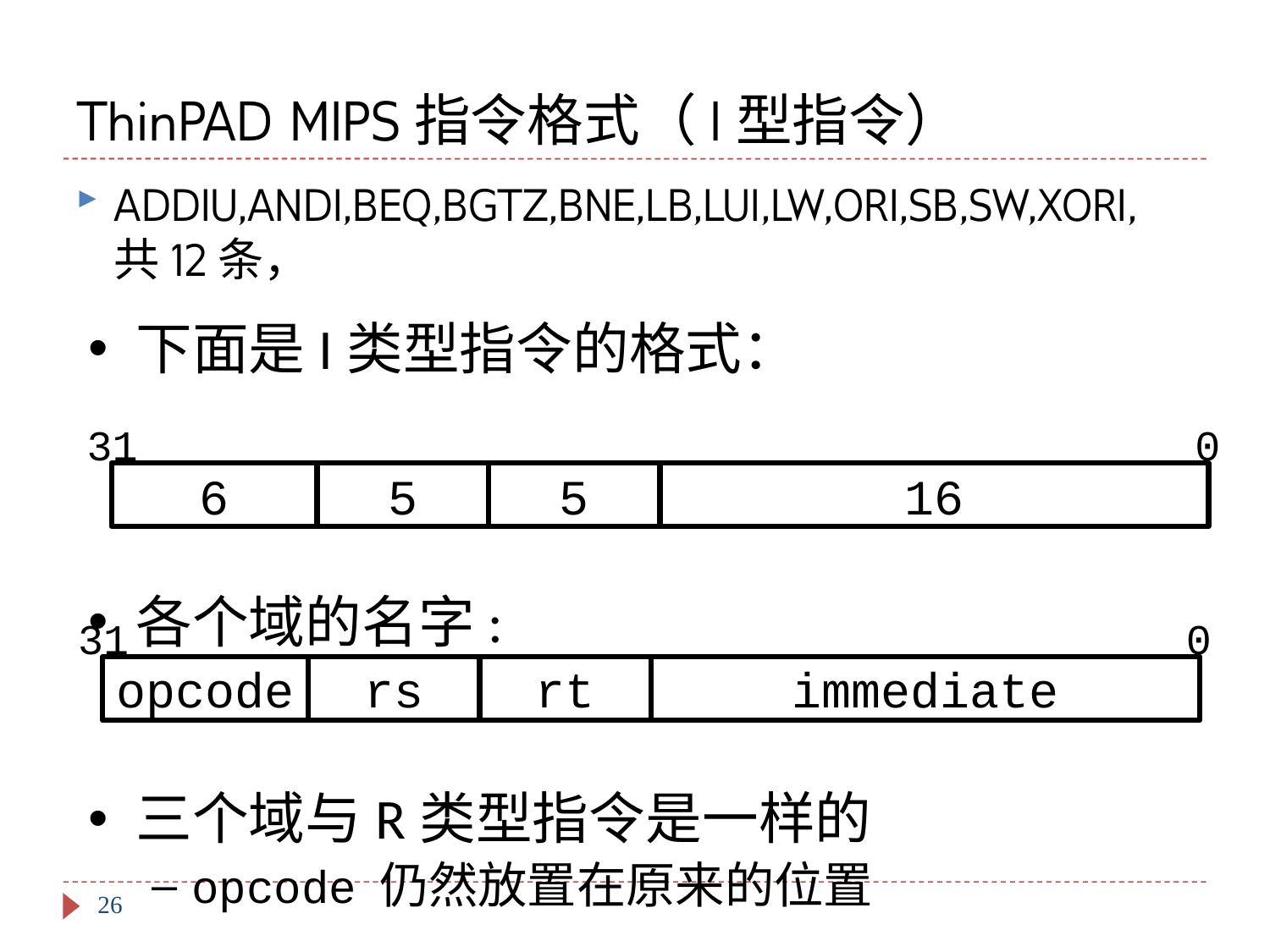

# ThinPAD MIPS指令格式（I型指令）
ADDIU,ANDI,BEQ,BGTZ,BNE,LB,LUI,LW,ORI,SB,SW,XORI,共12条，

下面是I类型指令的格式：

各个域的名字:

三个域与R类型指令是一样的
opcode 仍然放置在原来的位置

31
0
6
5
5
16
31
0
opcode
rs
rt
immediate
26